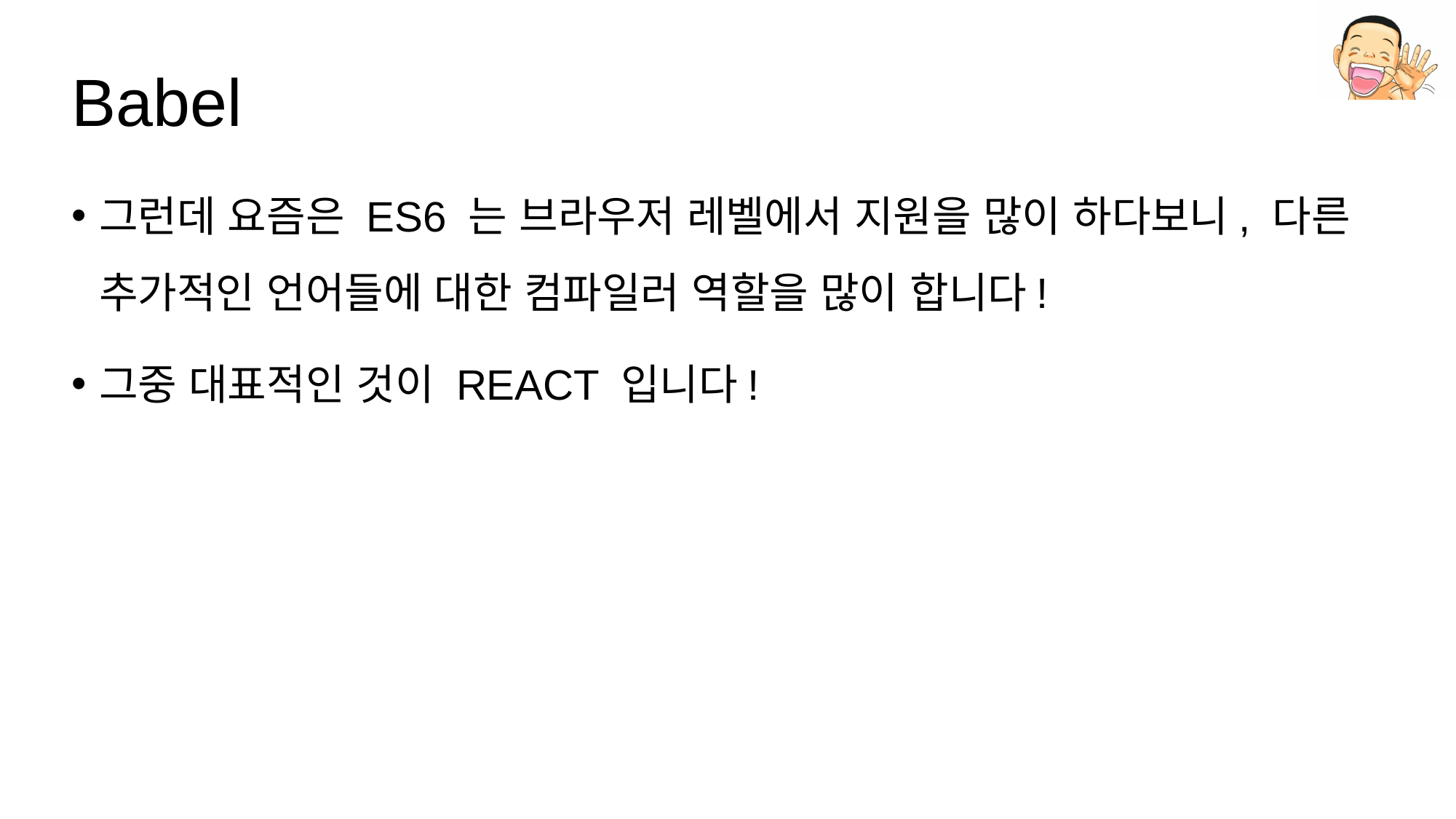

# Babel
그런데 요즘은 ES6 는 브라우저 레벨에서 지원을 많이 하다보니, 다른 추가적인 언어들에 대한 컴파일러 역할을 많이 합니다!
그중 대표적인 것이 REACT 입니다!